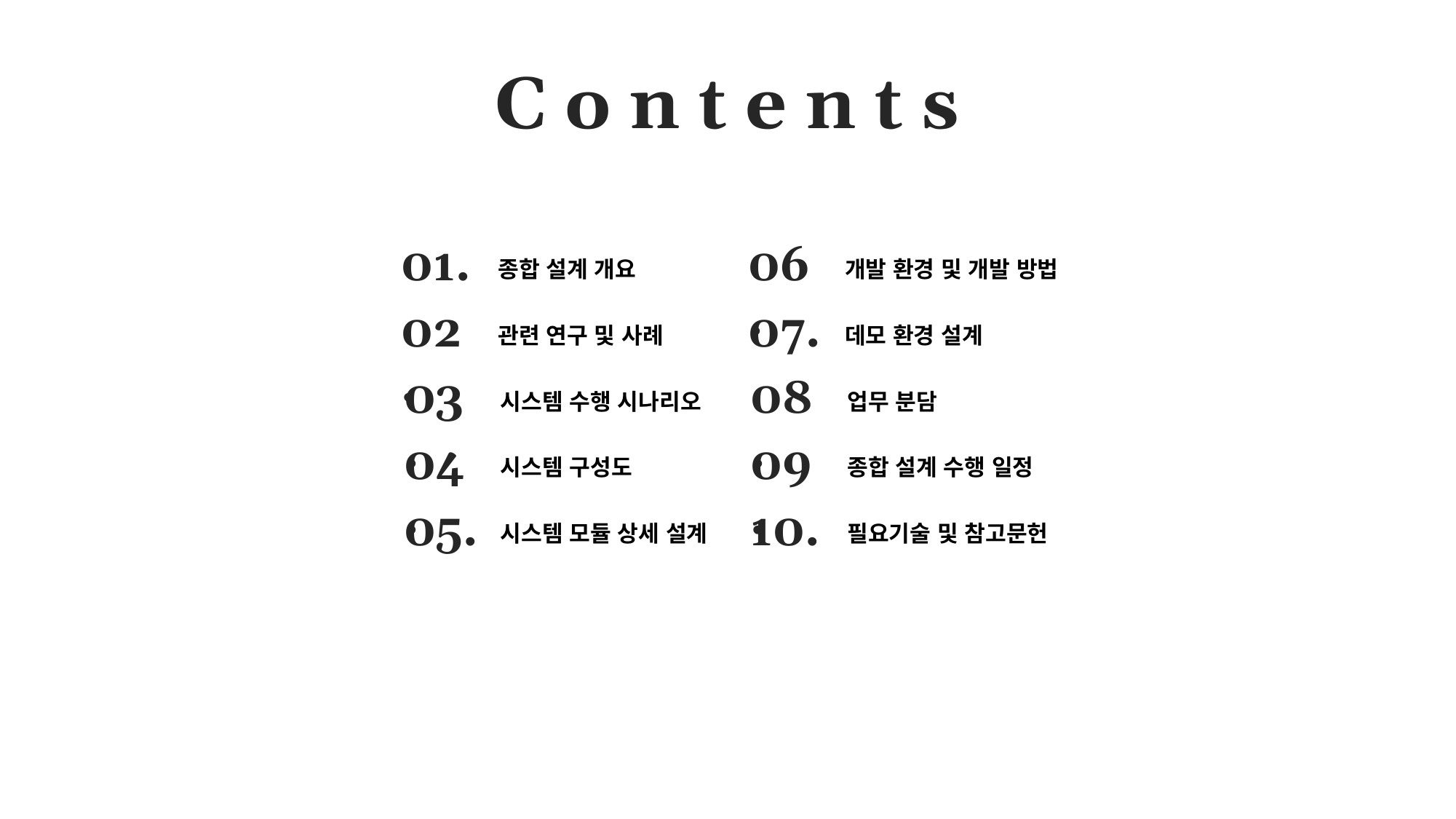

C o n t e n t s
01.
종합 설계 개요
06.
개발 환경 및 개발 방법
02.
관련 연구 및 사례
07.
데모 환경 설계
03.
시스템 수행 시나리오
08.
업무 분담
04.
시스템 구성도
09.
종합 설계 수행 일정
05.
시스템 모듈 상세 설계
10.
필요기술 및 참고문헌